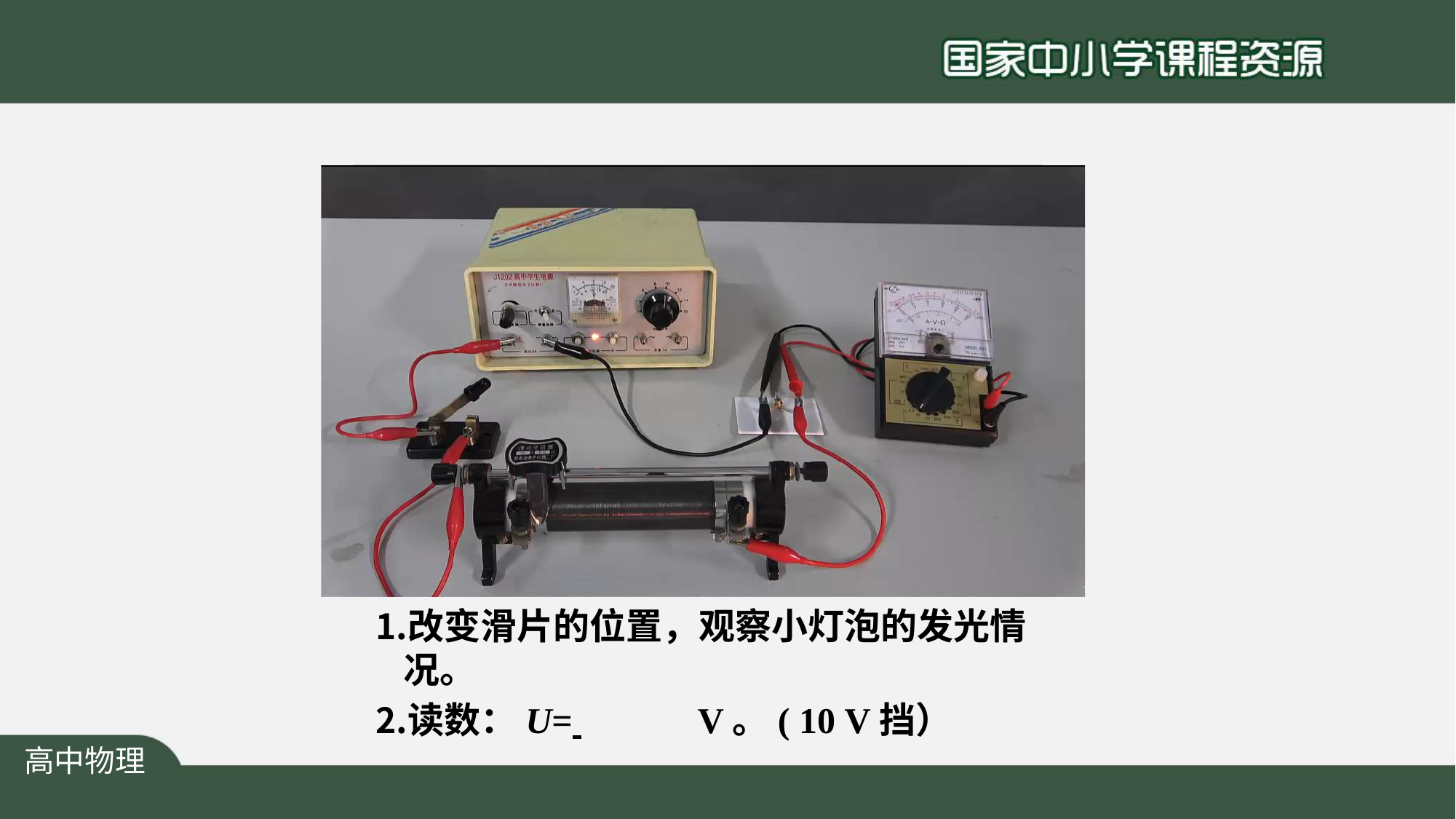

视频：
电压减大，灯泡变亮； 某个状态下，读数。
改变滑片的位置，观察小灯泡的发光情况。
读数：U= 	V。( 10 V挡）
高中物理